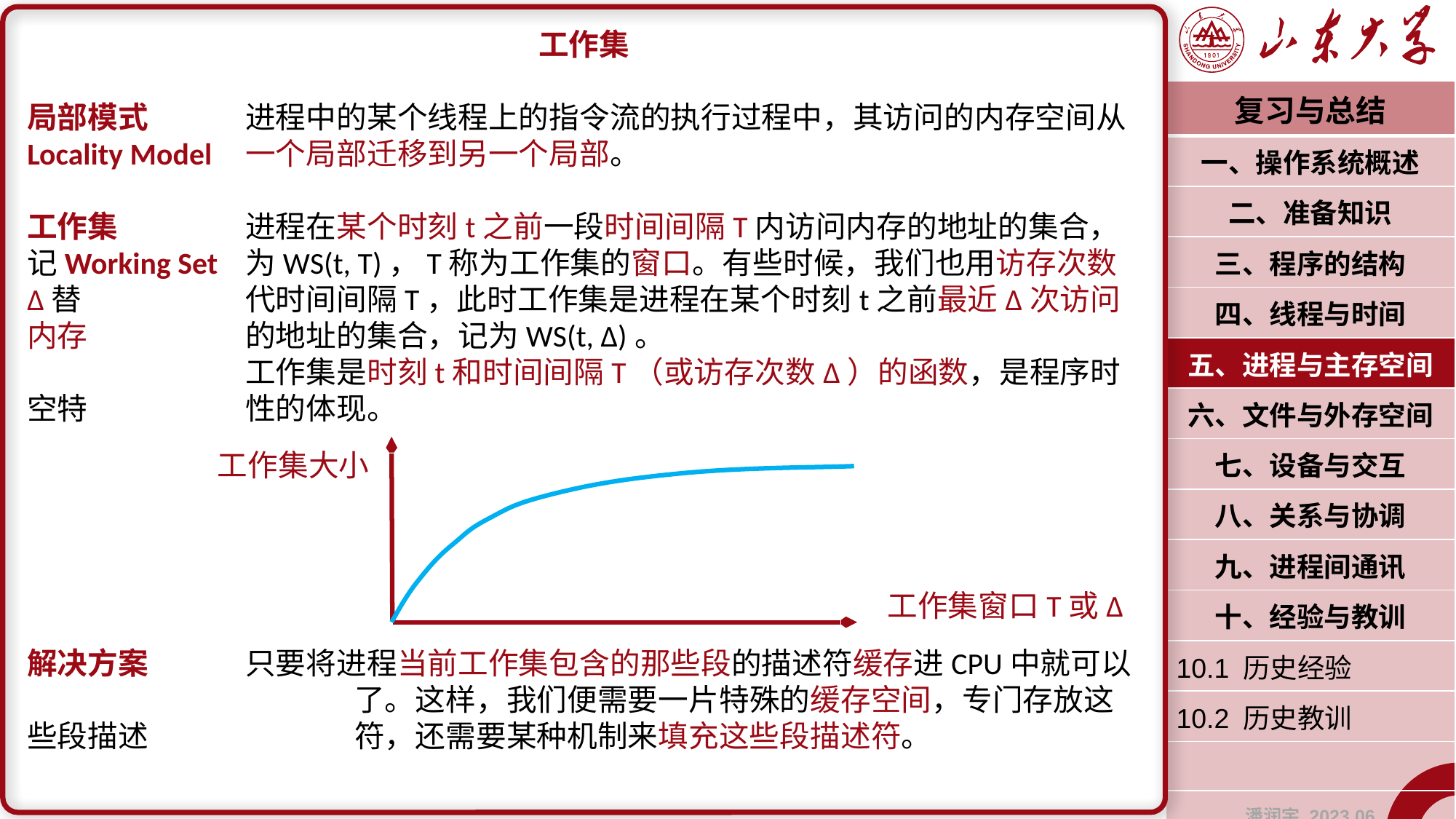

工作集

局部模式	进程中的某个线程上的指令流的执行过程中，其访问的内存空间从Locality Model	一个局部迁移到另一个局部。

工作集		进程在某个时刻t之前一段时间间隔T内访问内存的地址的集合，记Working Set	为WS(t, T)，T称为工作集的窗口。有些时候，我们也用访存次数Δ替		代时间间隔T，此时工作集是进程在某个时刻t之前最近Δ次访问内存		的地址的集合，记为WS(t, Δ)。
		工作集是时刻t和时间间隔T（或访存次数Δ）的函数，是程序时空特		性的体现。

解决方案	只要将进程当前工作集包含的那些段的描述符缓存进CPU中就可以			了。这样，我们便需要一片特殊的缓存空间，专门存放这些段描述		符，还需要某种机制来填充这些段描述符。
| 复习与总结 |
| --- |
| 一、操作系统概述 |
| 二、准备知识 |
| 三、程序的结构 |
| 四、线程与时间 |
| 五、进程与主存空间 |
| 六、文件与外存空间 |
| 七、设备与交互 |
| 八、关系与协调 |
| 九、进程间通讯 |
| 十、经验与教训 |
| 10.1 历史经验 |
| 10.2 历史教训 |
|  |
| 潘润宇 2023.06 |
工作集大小

工作集窗口T或Δ